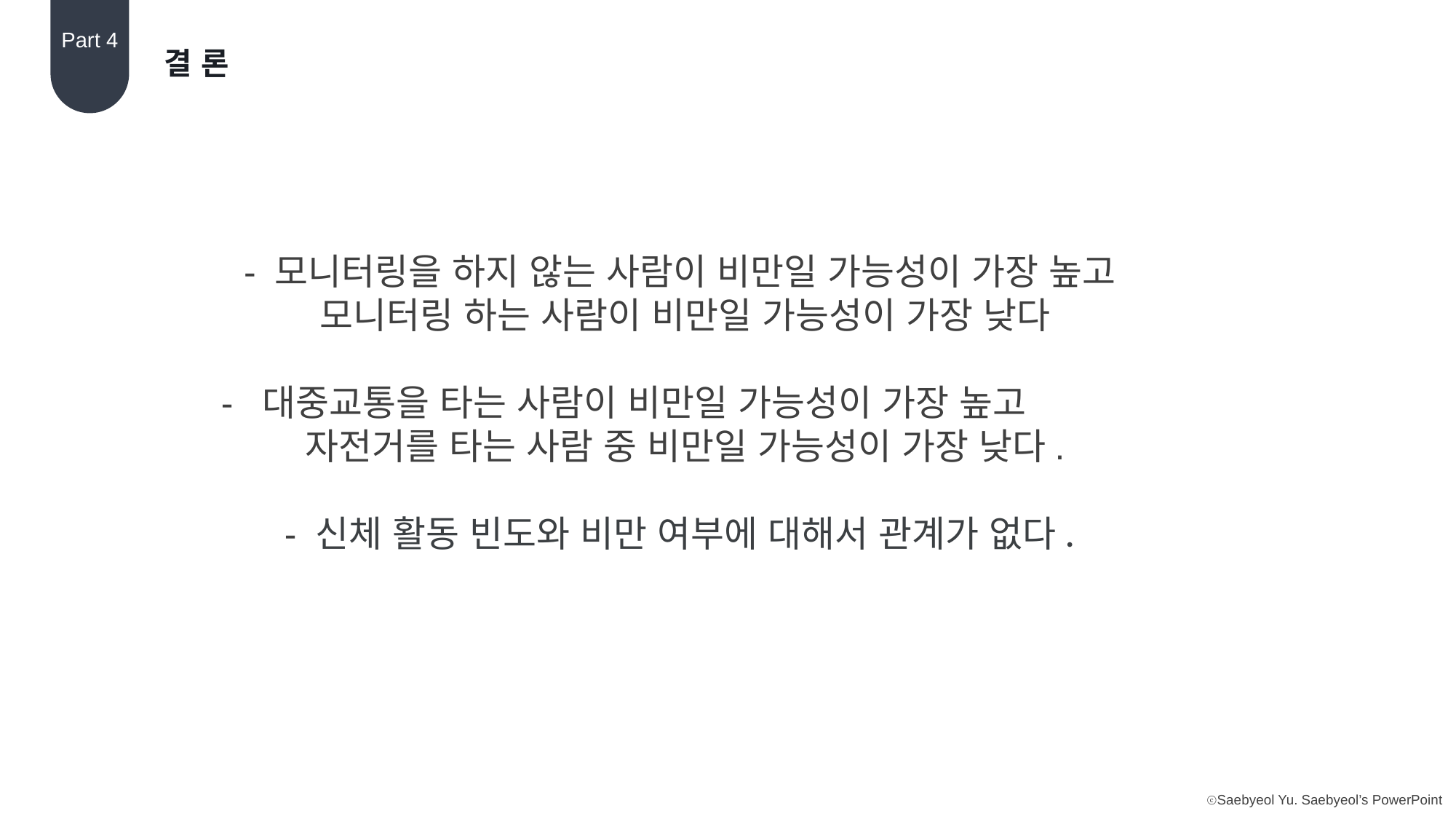

Part 4
결론
- 모니터링을 하지 않는 사람이 비만일 가능성이 가장 높고
모니터링 하는 사람이 비만일 가능성이 가장 낮다

-  대중교통을 타는 사람이 비만일 가능성이 가장 높고
자전거를 타는 사람 중 비만일 가능성이 가장 낮다.

- 신체 활동 빈도와 비만 여부에 대해서 관계가 없다.